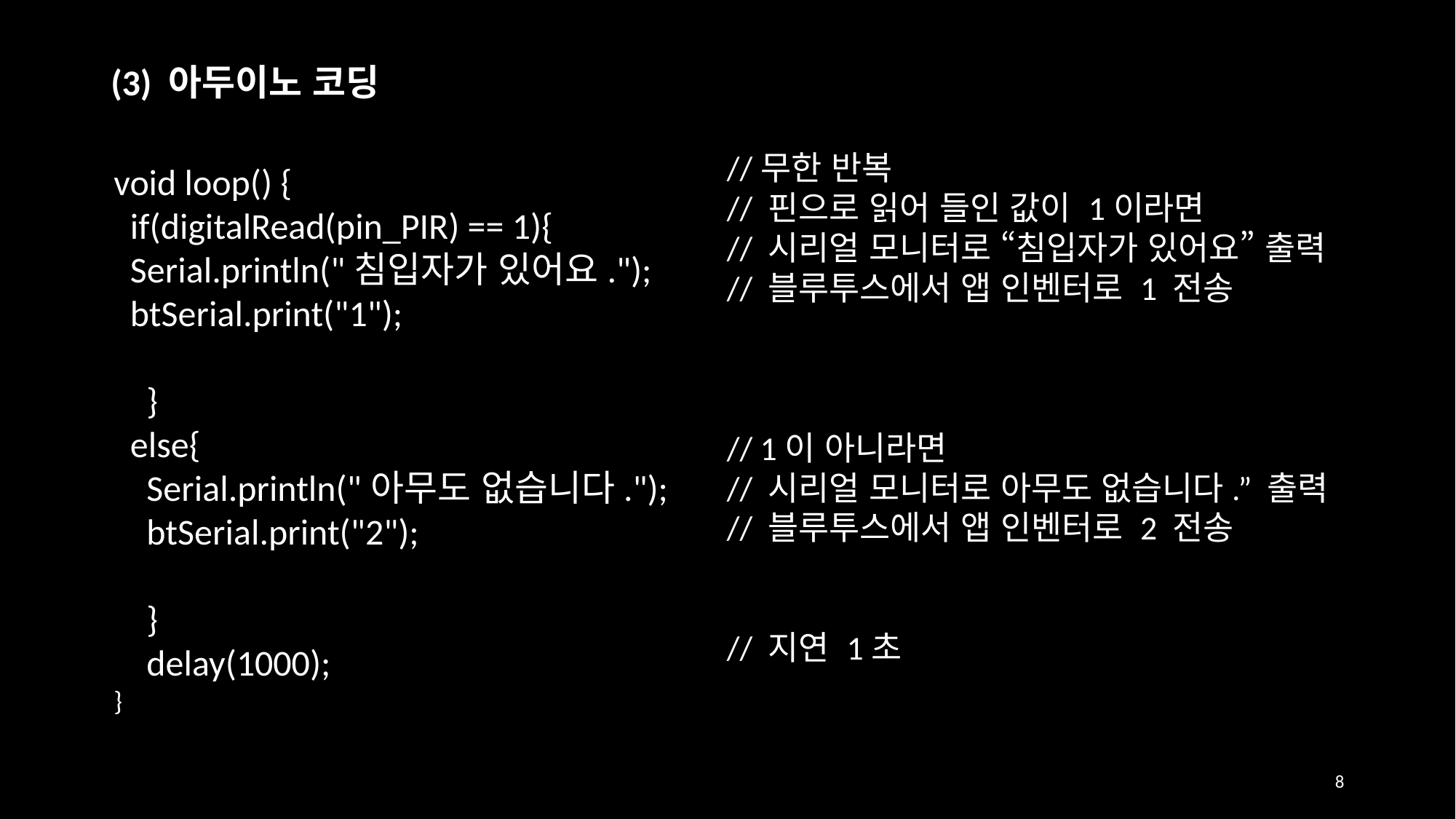

(3) 아두이노 코딩
//무한 반복
// 핀으로 읽어 들인 값이 1이라면
// 시리얼 모니터로 “침입자가 있어요” 출력
// 블루투스에서 앱 인벤터로 1 전송

// 1이 아니라면
// 시리얼 모니터로 아무도 없습니다.” 출력
// 블루투스에서 앱 인벤터로 2 전송

// 지연 1초
void loop() {
  if(digitalRead(pin_PIR) == 1){
  Serial.println("침입자가 있어요.");
  btSerial.print("1");

    }
  else{
    Serial.println("아무도 없습니다.");
    btSerial.print("2");

    }
    delay(1000);
}
8